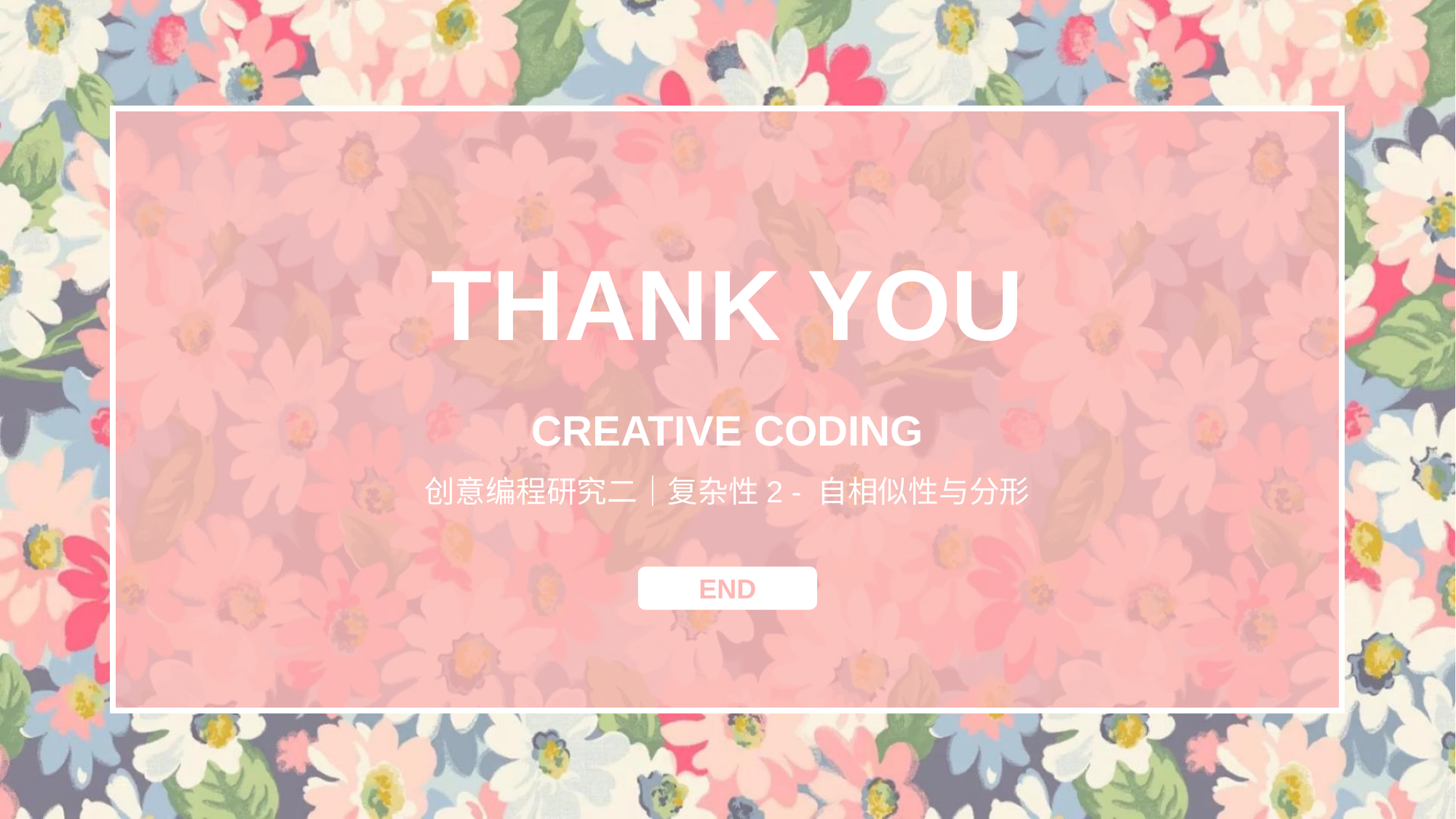

THANK YOU
CREATIVE CODING
创意编程研究二｜复杂性2 - 自相似性与分形
END